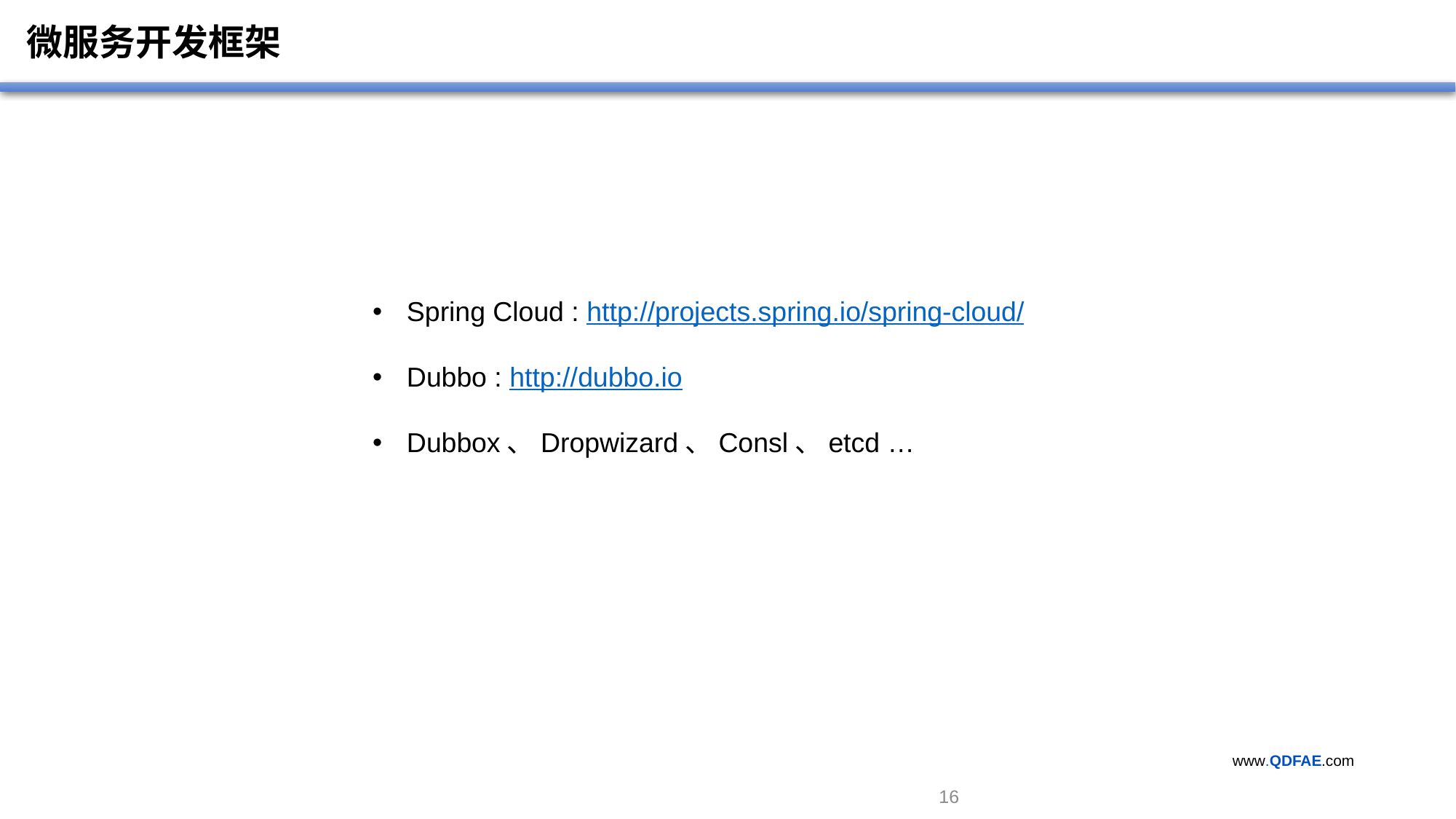

微服务开发框架
Spring Cloud : http://projects.spring.io/spring-cloud/

Dubbo : http://dubbo.io

Dubbox、Dropwizard、Consl、etcd …
                   16